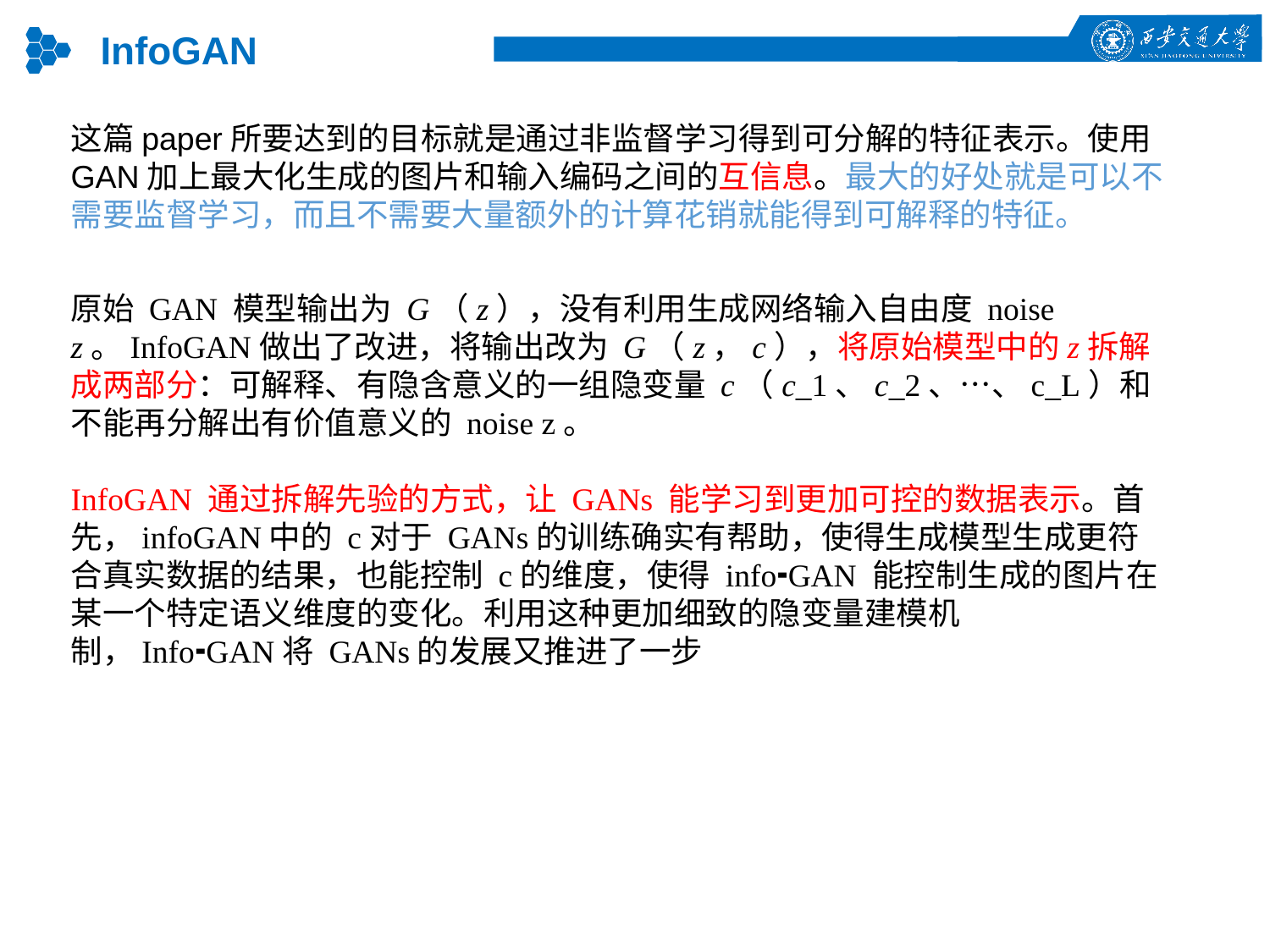

InfoGAN

这篇paper所要达到的目标就是通过非监督学习得到可分解的特征表示。使用GAN加上最大化生成的图片和输入编码之间的互信息。最大的好处就是可以不需要监督学习，而且不需要大量额外的计算花销就能得到可解释的特征。
原始 GAN 模型输出为 G（z），没有利用生成网络输入自由度 noise z。InfoGAN做出了改进，将输出改为 G（z，c），将原始模型中的z拆解成两部分：可解释、有隐含意义的一组隐变量 c（c_1、c_2、…、c_L）和不能再分解出有价值意义的 noise z。

InfoGAN 通过拆解先验的方式，让 GANs 能学习到更加可控的数据表示。首先，infoGAN中的 c对于 GANs的训练确实有帮助，使得生成模型生成更符合真实数据的结果，也能控制 c的维度，使得 info⁃GAN 能控制生成的图片在某一个特定语义维度的变化。利用这种更加细致的隐变量建模机制，Info⁃GAN将 GANs的发展又推进了一步